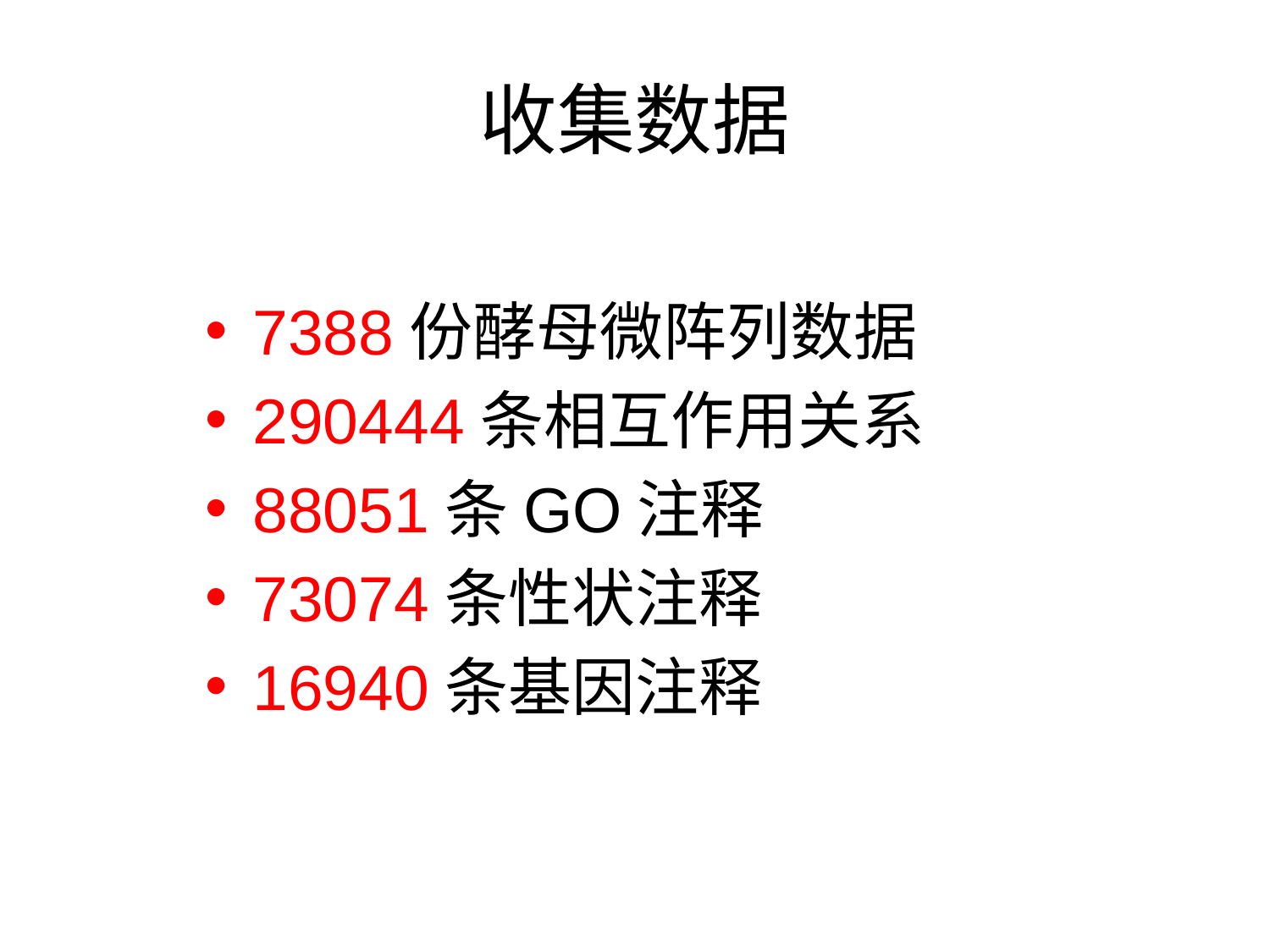

# 收集数据
7388份酵母微阵列数据
290444条相互作用关系
88051条GO注释
73074条性状注释
16940条基因注释